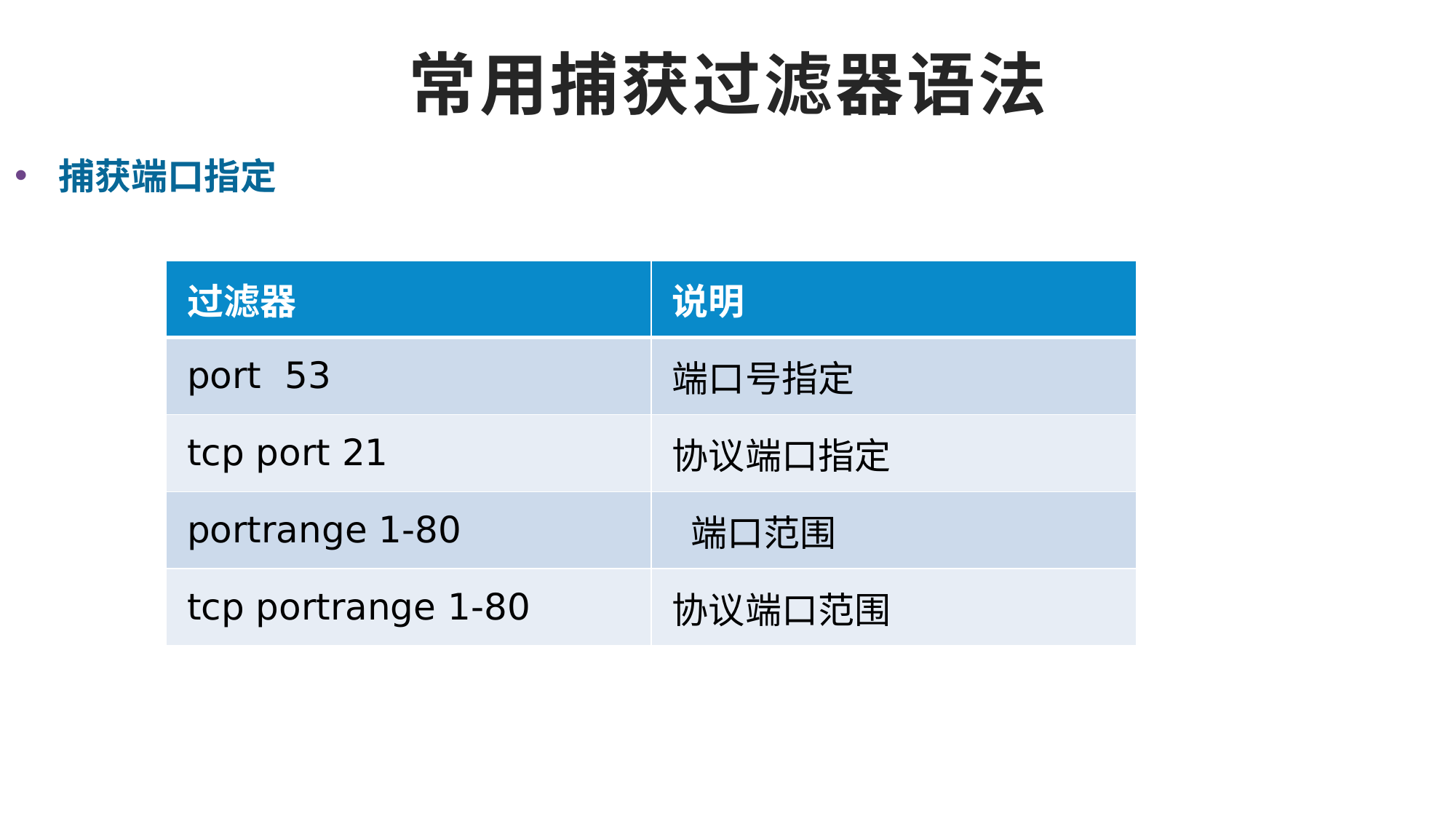

# 常用捕获过滤器语法
 捕获端口指定
| 过滤器 | 说明 |
| --- | --- |
| port 53 | 端口号指定 |
| tcp port 21 | 协议端口指定 |
| portrange 1-80 | 端口范围 |
| tcp portrange 1-80 | 协议端口范围 |